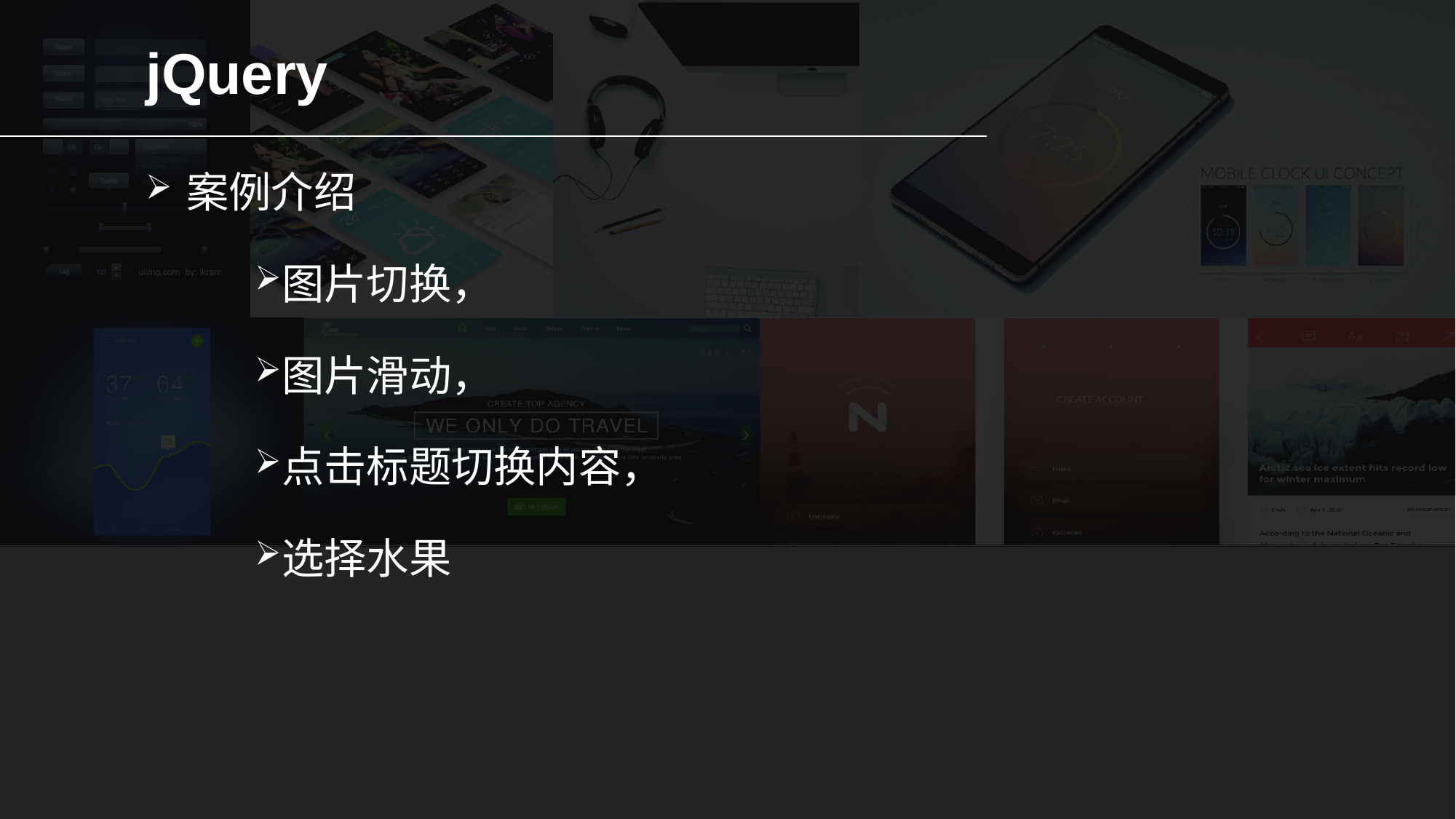

# jQuery
案例介绍
图片切换，
图片滑动，
点击标题切换内容，
选择水果